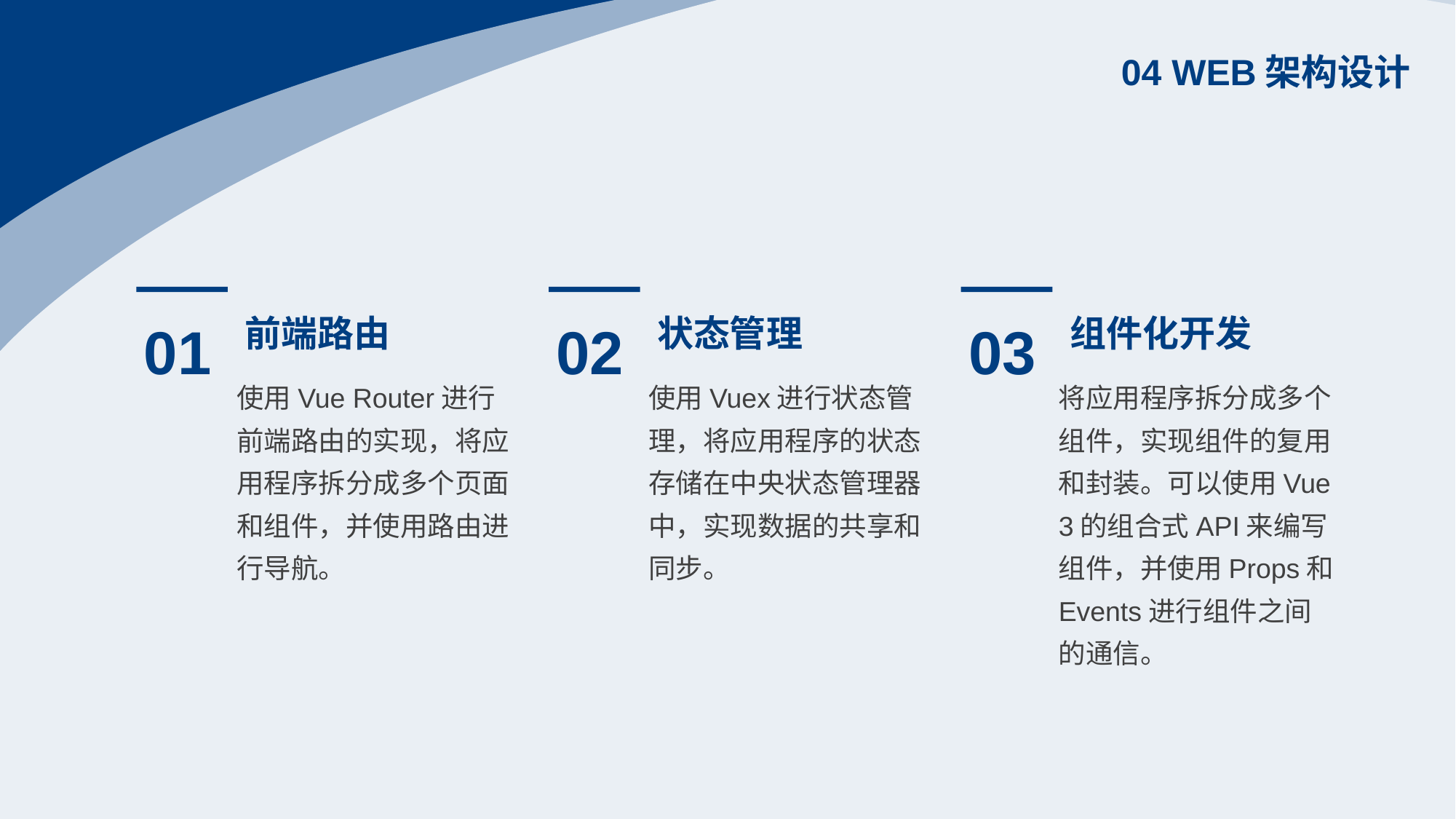

04 WEB架构设计
01

02

03

前端路由
状态管理
组件化开发
使用Vue Router进行前端路由的实现，将应用程序拆分成多个页面和组件，并使用路由进行导航。
使用Vuex进行状态管理，将应用程序的状态存储在中央状态管理器中，实现数据的共享和同步。
将应用程序拆分成多个组件，实现组件的复用和封装。可以使用Vue 3的组合式API来编写组件，并使用Props和Events进行组件之间的通信。